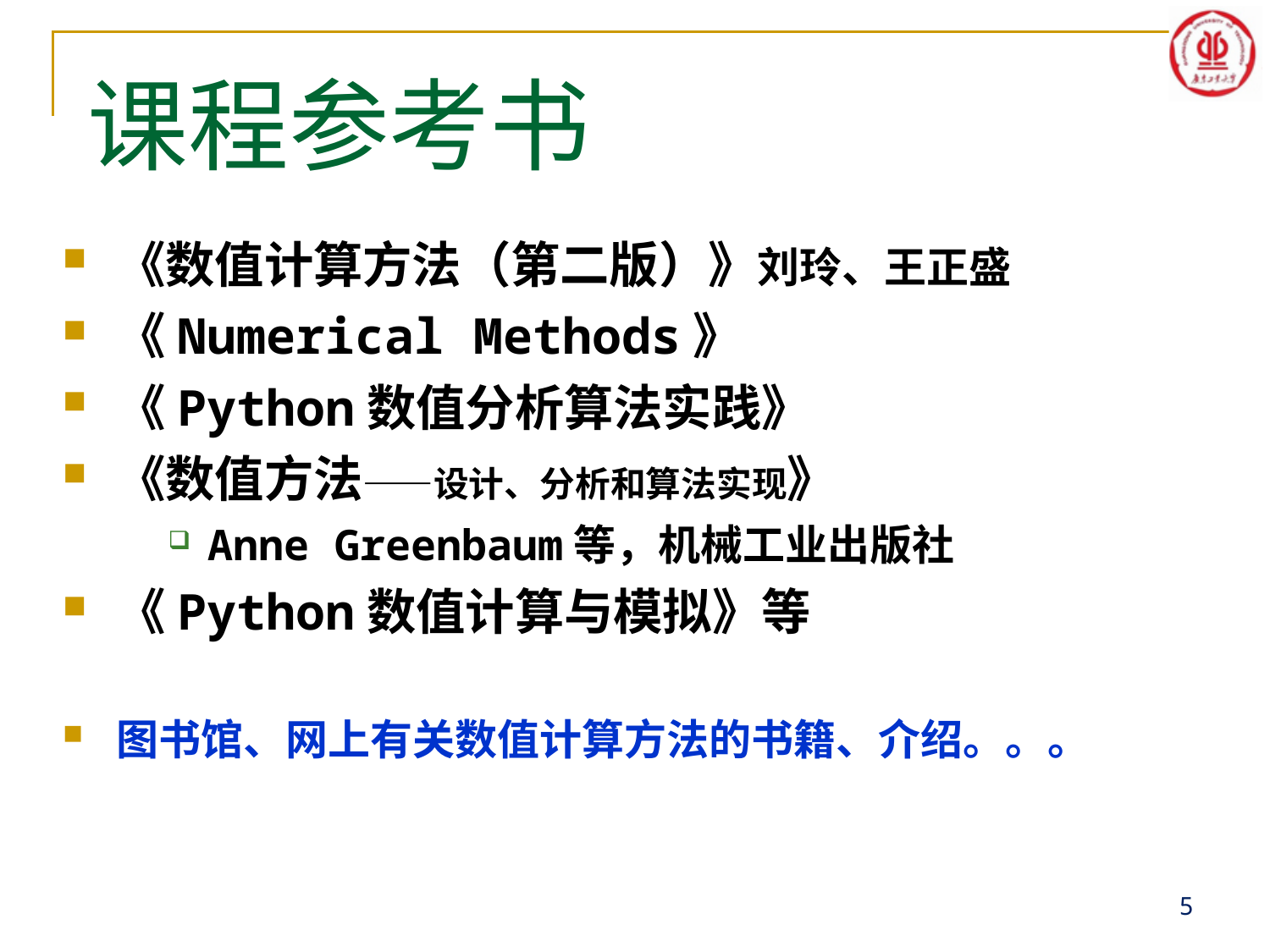

# 课程参考书
《数值计算方法（第二版）》刘玲、王正盛
《Numerical Methods》
《Python数值分析算法实践》
《数值方法——设计、分析和算法实现》
Anne Greenbaum等，机械工业出版社
《Python数值计算与模拟》等

图书馆、网上有关数值计算方法的书籍、介绍。。。
5